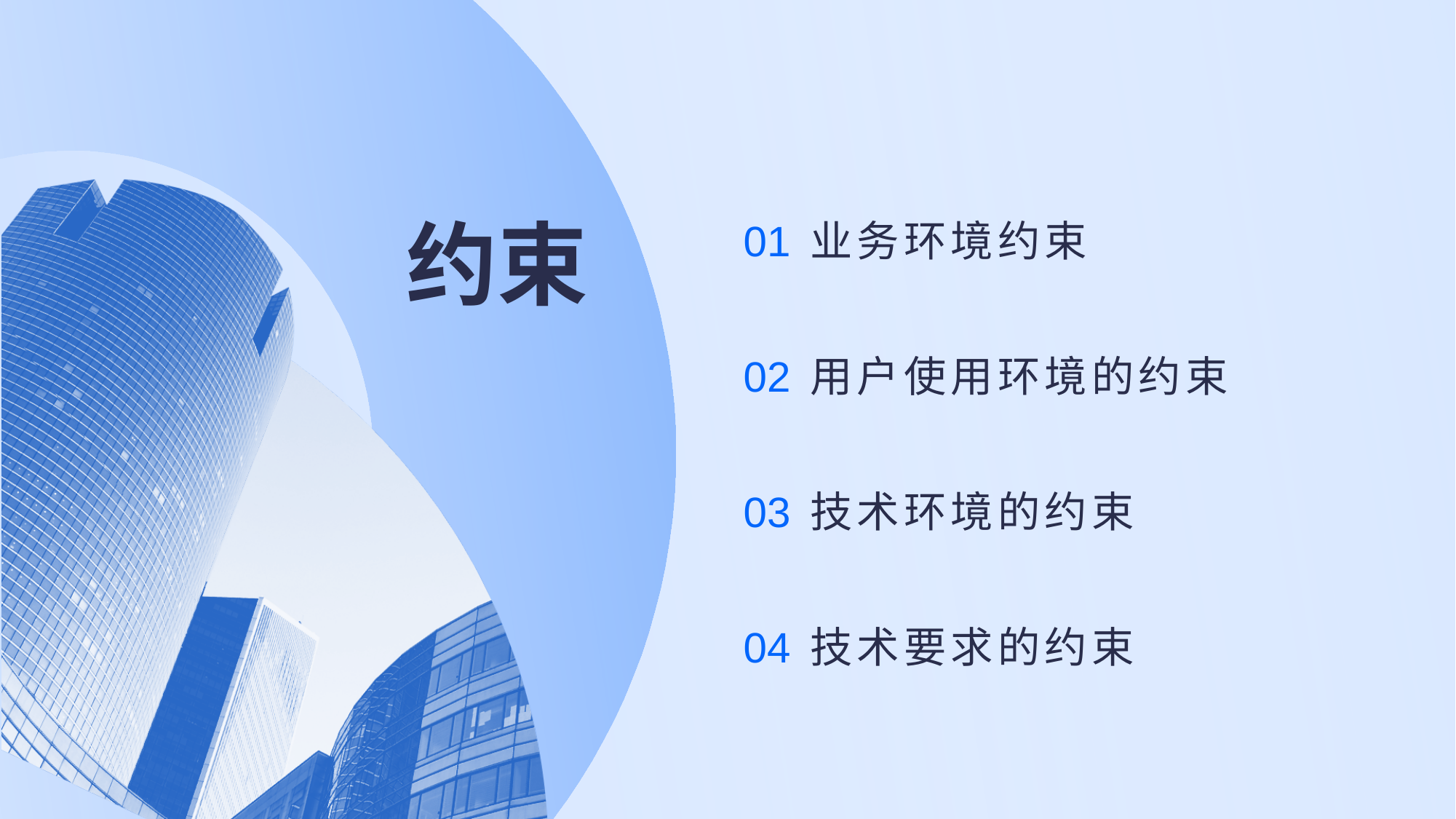

# 约束
01
业务环境约束
02
用户使用环境的约束
03
技术环境的约束
04
技术要求的约束